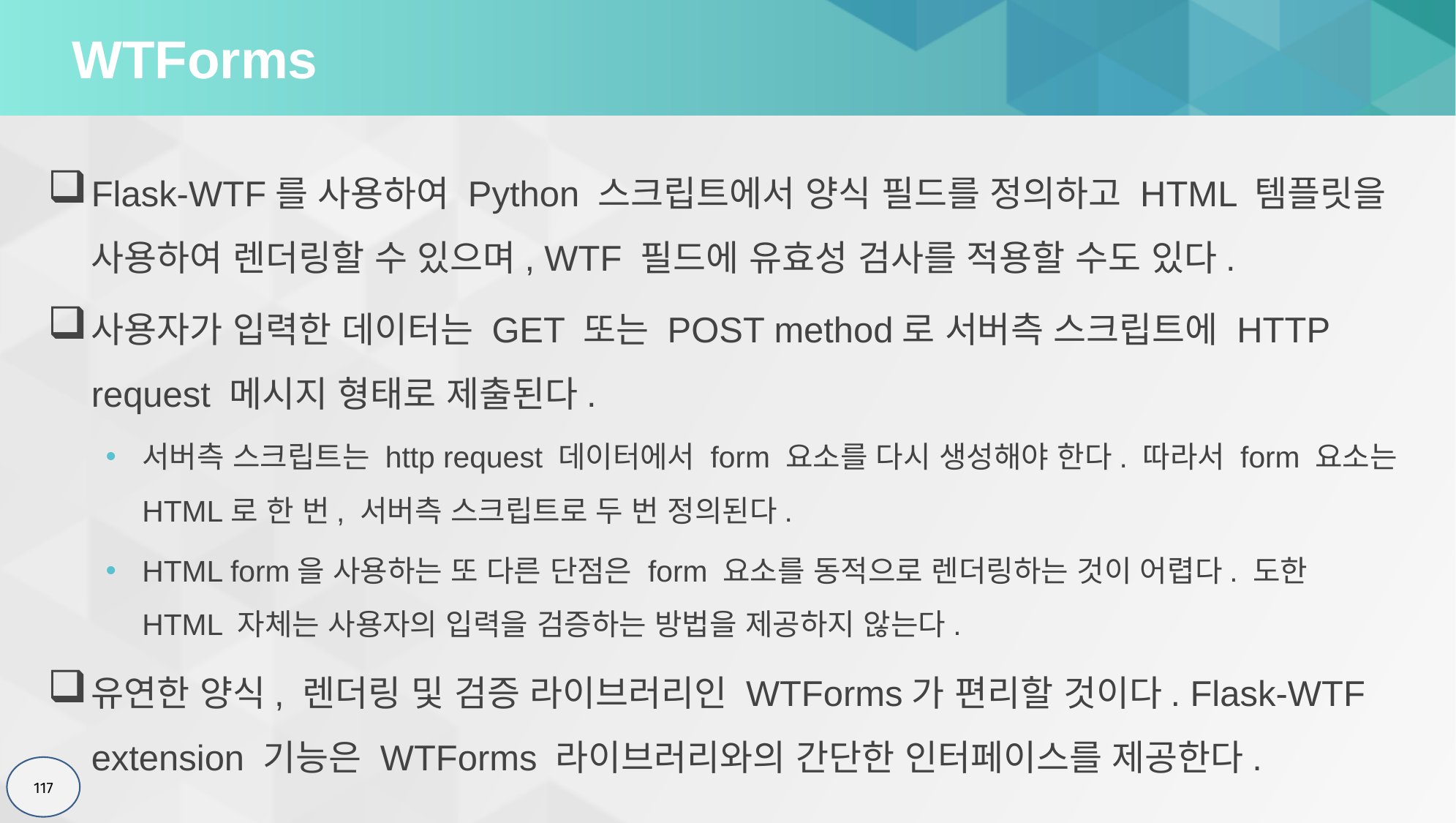

# WTForms
Flask-WTF를 사용하여 Python 스크립트에서 양식 필드를 정의하고 HTML 템플릿을 사용하여 렌더링할 수 있으며, WTF 필드에 유효성 검사를 적용할 수도 있다.
사용자가 입력한 데이터는 GET 또는 POST method로 서버측 스크립트에 HTTP request 메시지 형태로 제출된다.
서버측 스크립트는 http request 데이터에서 form 요소를 다시 생성해야 한다. 따라서 form 요소는 HTML로 한 번, 서버측 스크립트로 두 번 정의된다.
HTML form을 사용하는 또 다른 단점은 form 요소를 동적으로 렌더링하는 것이 어렵다. 도한 HTML 자체는 사용자의 입력을 검증하는 방법을 제공하지 않는다.
유연한 양식, 렌더링 및 검증 라이브러리인 WTForms가 편리할 것이다. Flask-WTF extension 기능은 WTForms 라이브러리와의 간단한 인터페이스를 제공한다.